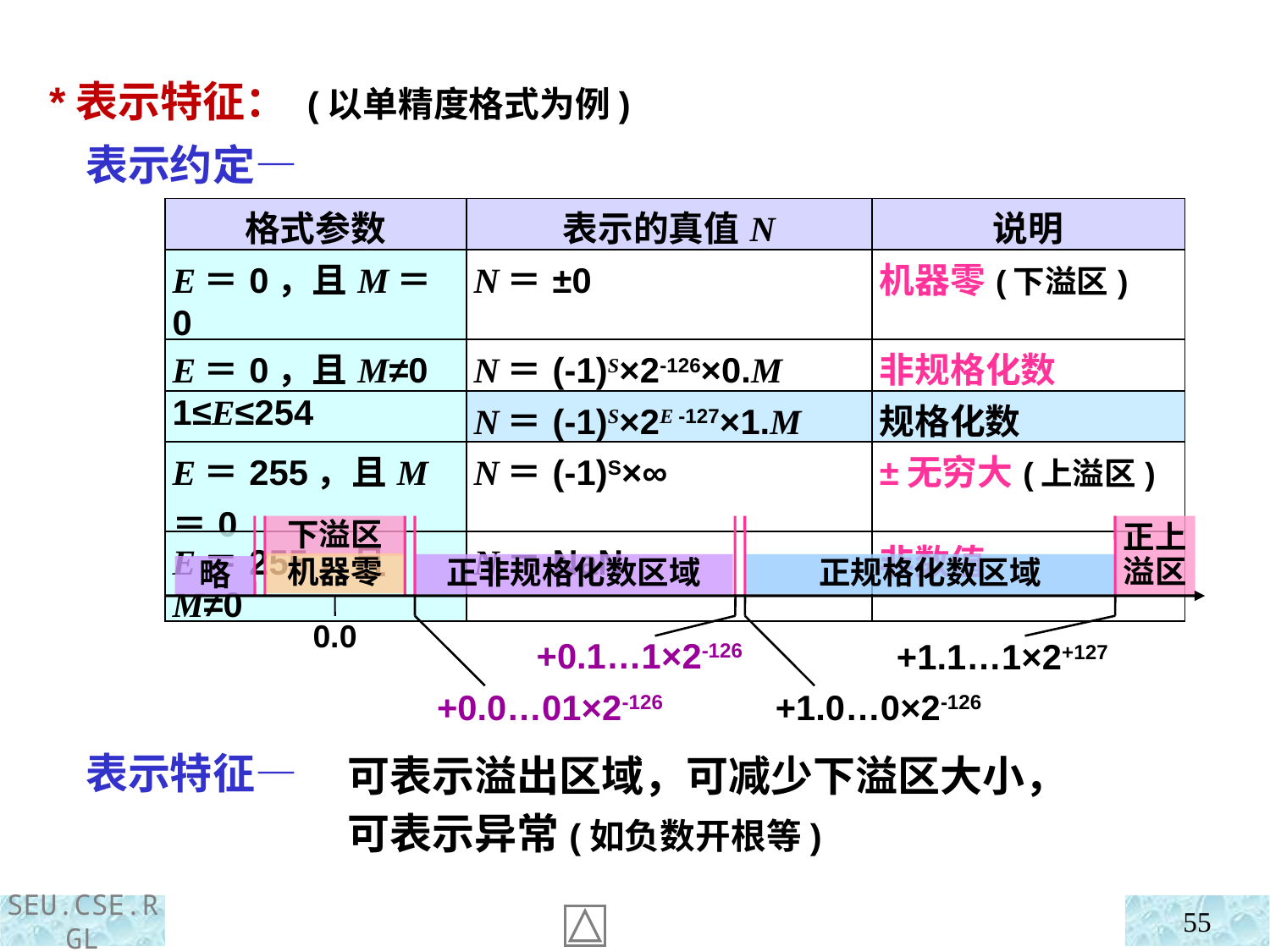

*表示特征： (以单精度格式为例)
    表示约定—

    表示特征—
| 格式参数 | 表示的真值N | 说明 |
| --- | --- | --- |
| E＝0，且M＝0 | N＝±0 | 机器零(下溢区) |
| E＝0，且M≠0 | N＝(-1)S×2-126×0.M | 非规格化数 |
| 1≤E≤254 | N＝(-1)S×2E -127×1.M | 规格化数 |
| E＝255，且M＝0 | N＝(-1)S×∞ | ±无穷大(上溢区) |
| E＝255，且M≠0 | N＝NaN | 非数值 |

下溢区

正上溢区

机器零
正非规格化数区域
正规格化数区域
略

0.0

+0.1…1×2-126
+1.1…1×2+127
+0.0…01×2-126
+1.0…0×2-126
可表示溢出区域，可减少下溢区大小，
可表示异常(如负数开根等)
55